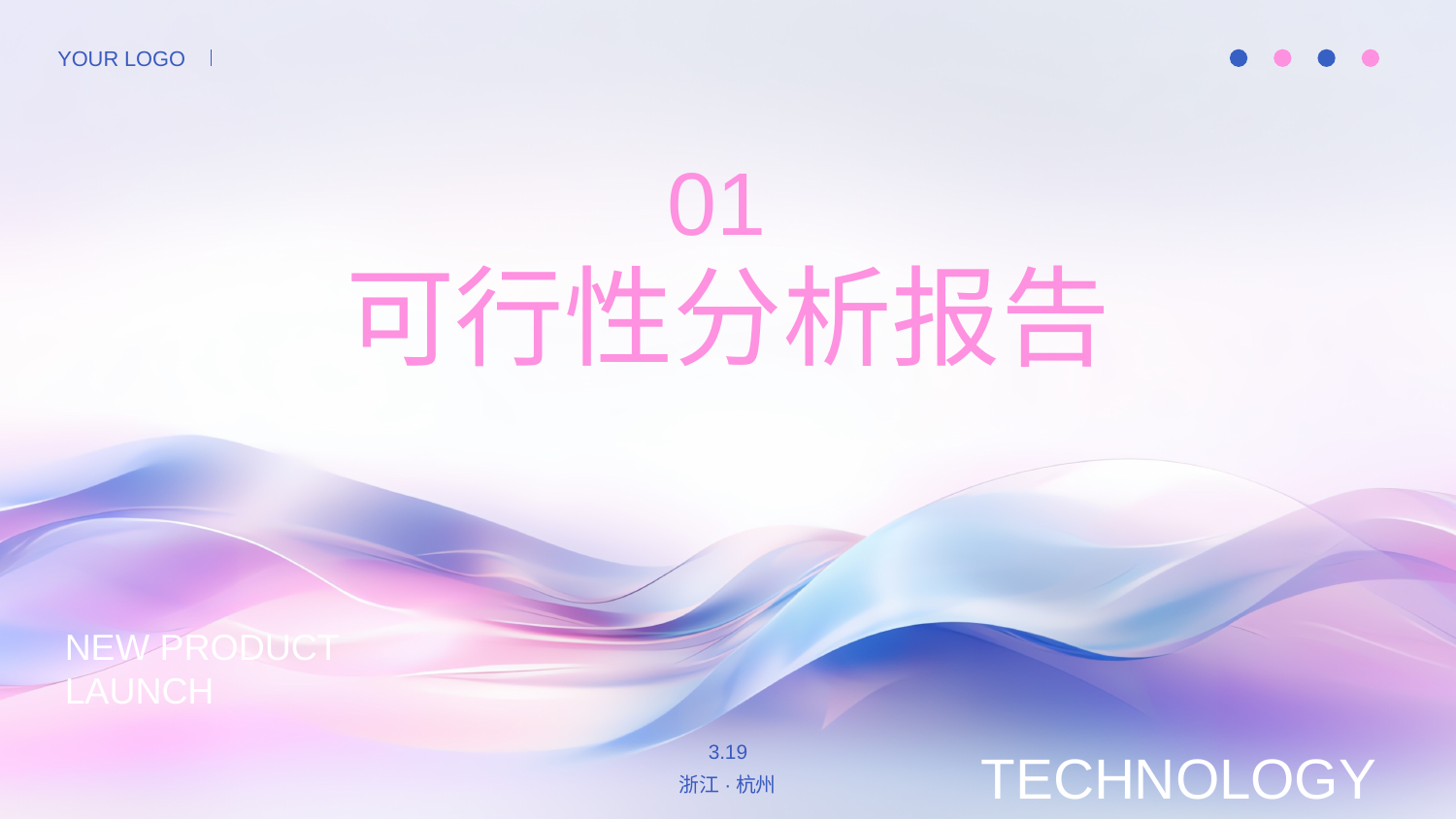

YOUR LOGO

01
可行性分析报告
NEW PRODUCT LAUNCH
3.19
TECHNOLOGY
浙江·杭州